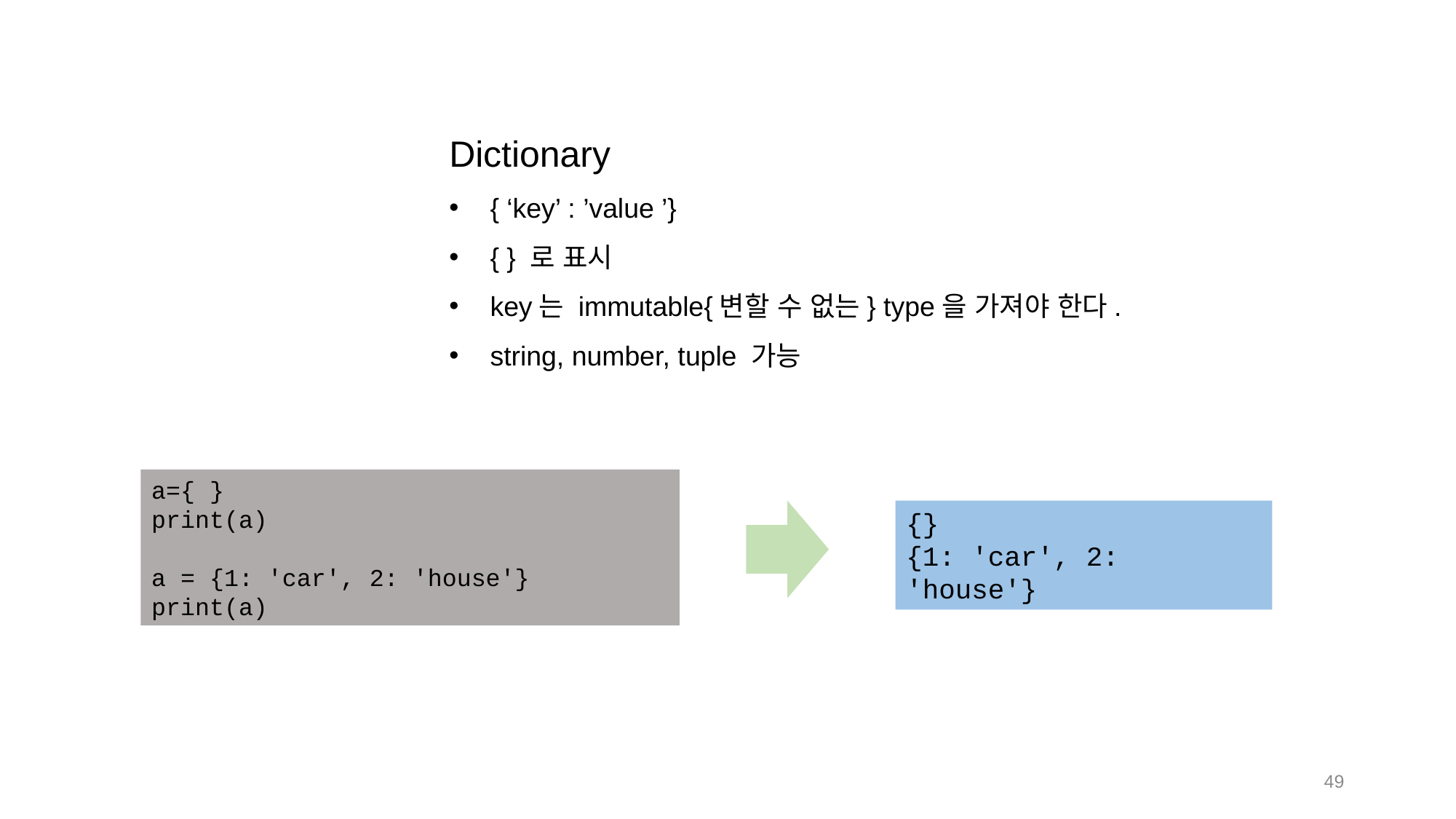

Dictionary
{ ‘key’ : ’value ’}
{ } 로 표시
key는 immutable{변할 수 없는} type을 가져야 한다.
string, number, tuple 가능
a={ }
print(a)

a = {1: 'car', 2: 'house'}
print(a)

{}
{1: 'car', 2: 'house'}
49